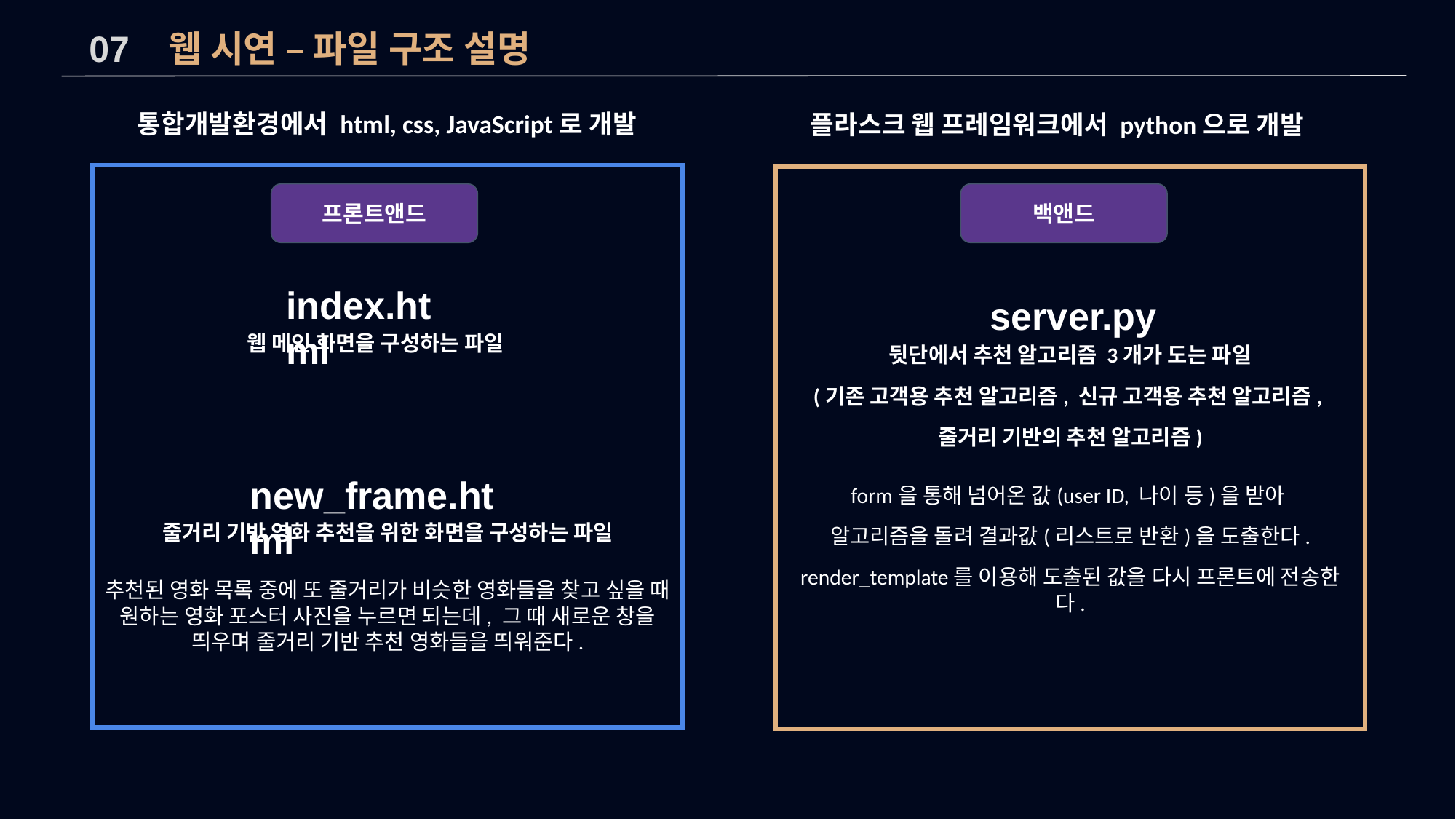

07   웹 시연 – 파일 구조 설명

통합개발환경에서 html, css, JavaScript로 개발
플라스크 웹 프레임워크에서 python으로 개발

프론트앤드
백앤드

index.html
server.py
웹 메인 화면을 구성하는 파일
뒷단에서 추천 알고리즘 3개가 도는 파일
(기존 고객용 추천 알고리즘, 신규 고객용 추천 알고리즘,
줄거리 기반의 추천 알고리즘)

form을 통해 넘어온 값(user ID, 나이 등)을 받아
알고리즘을 돌려 결과값(리스트로 반환)을 도출한다.
render_template를 이용해 도출된 값을 다시 프론트에 전송한다.

new_frame.html
줄거리 기반 영화 추천을 위한 화면을 구성하는 파일

추천된 영화 목록 중에 또 줄거리가 비슷한 영화들을 찾고 싶을 때 원하는 영화 포스터 사진을 누르면 되는데, 그 때 새로운 창을 띄우며 줄거리 기반 추천 영화들을 띄워준다.